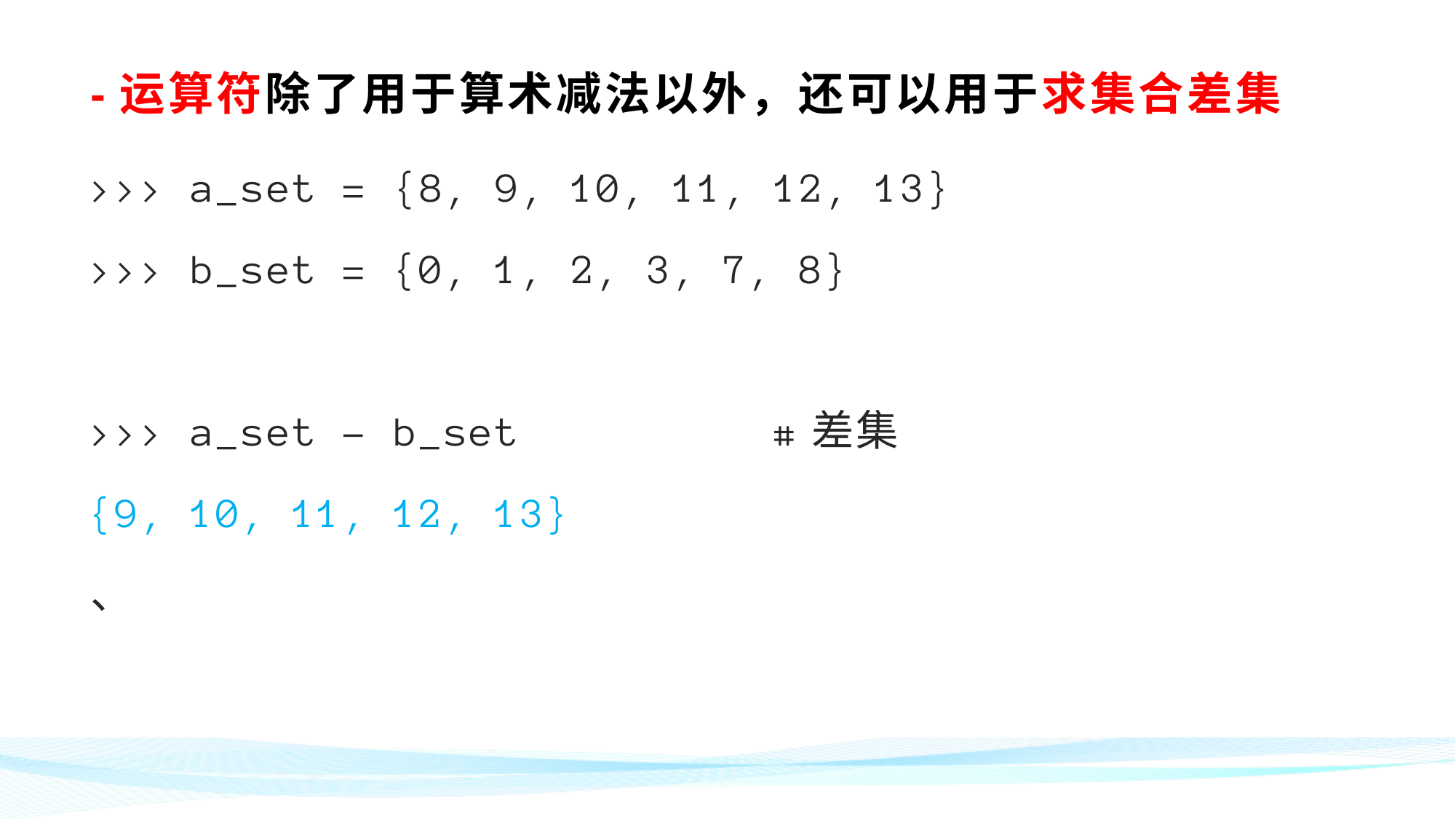

# -运算符除了用于算术减法以外，还可以用于求集合差集
>>> a_set = {8, 9, 10, 11, 12, 13}
>>> b_set = {0, 1, 2, 3, 7, 8}

>>> a_set - b_set          #差集
{9, 10, 11, 12, 13}
、